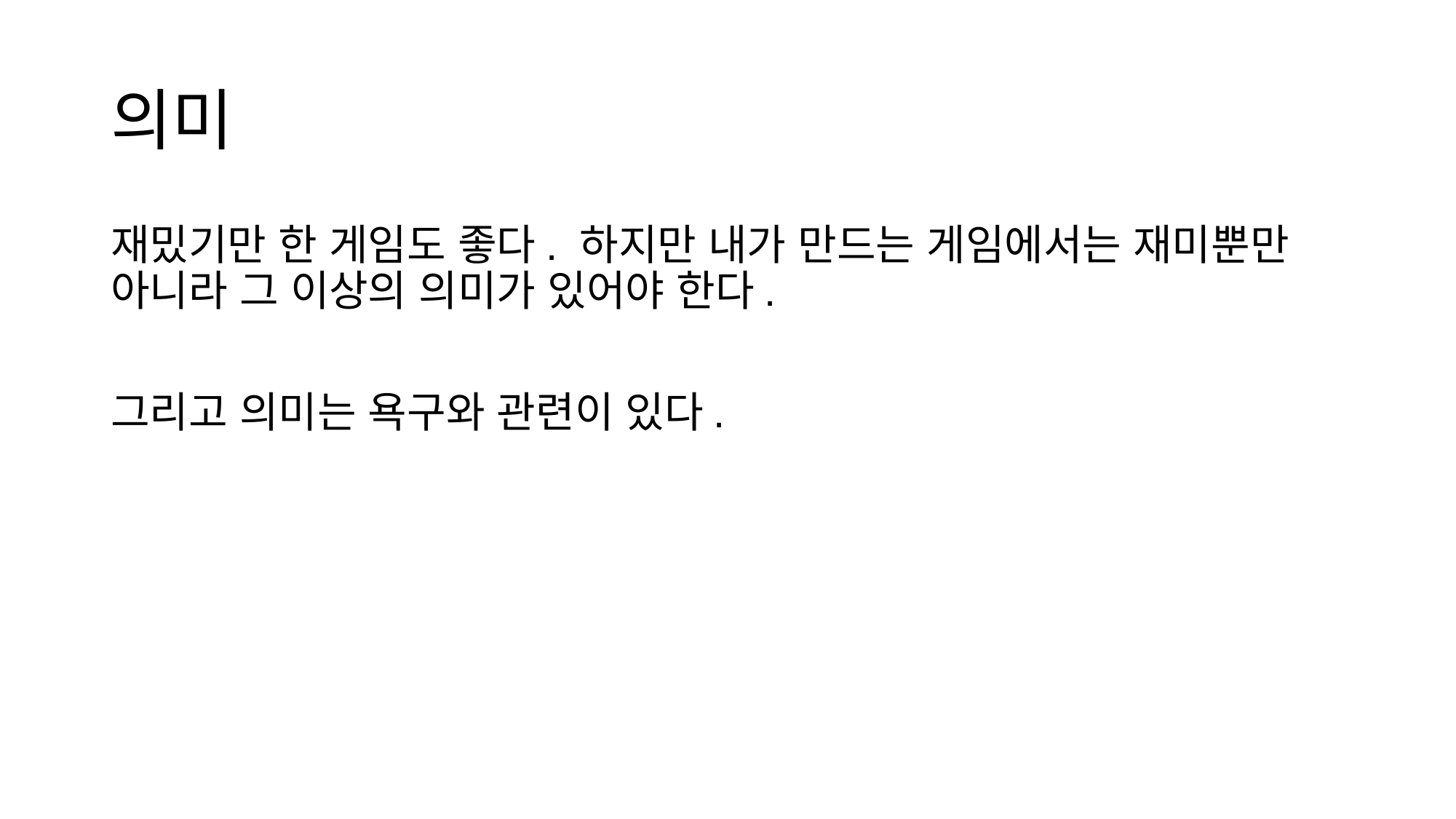

# 의미
재밌기만 한 게임도 좋다. 하지만 내가 만드는 게임에서는 재미뿐만 아니라 그 이상의 의미가 있어야 한다.

그리고 의미는 욕구와 관련이 있다.